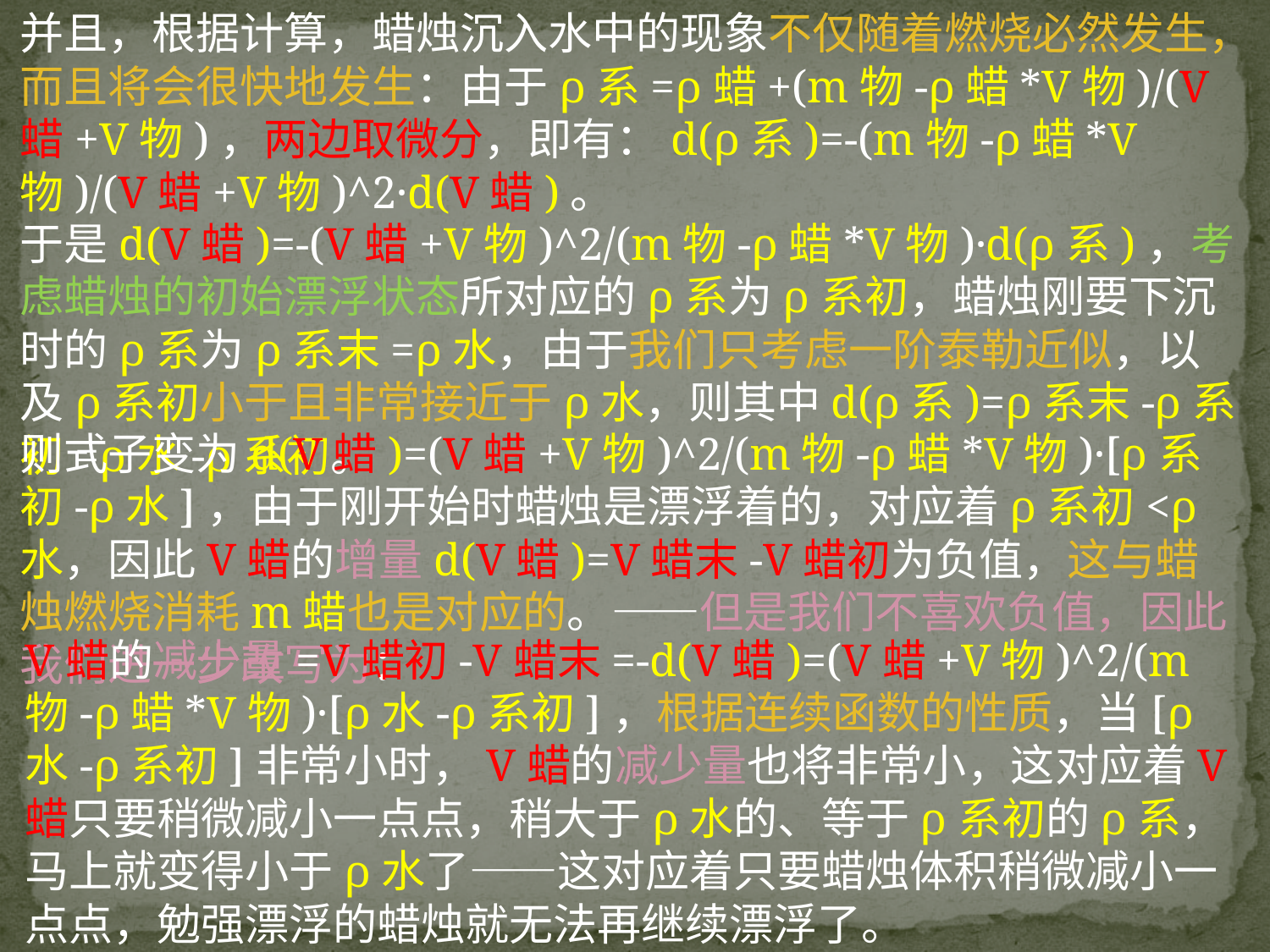

并且，根据计算，蜡烛沉入水中的现象不仅随着燃烧必然发生，而且将会很快地发生：由于ρ系=ρ蜡+(m物-ρ蜡*V物)/(V蜡+V物)，两边取微分，即有：d(ρ系)=-(m物-ρ蜡*V物)/(V蜡+V物)^2·d(V蜡)。
于是d(V蜡)=-(V蜡+V物)^2/(m物-ρ蜡*V物)·d(ρ系)，考虑蜡烛的初始漂浮状态所对应的ρ系为ρ系初，蜡烛刚要下沉时的ρ系为ρ系末=ρ水，由于我们只考虑一阶泰勒近似，以及ρ系初小于且非常接近于ρ水，则其中d(ρ系)=ρ系末-ρ系初=ρ水-ρ系初。
则式子变为d(V蜡)=(V蜡+V物)^2/(m物-ρ蜡*V物)·[ρ系初-ρ水]，由于刚开始时蜡烛是漂浮着的，对应着ρ系初<ρ水，因此V蜡的增量d(V蜡)=V蜡末-V蜡初为负值，这与蜡烛燃烧消耗m蜡也是对应的。——但是我们不喜欢负值，因此我们进一步改写为：
V蜡的减少量=V蜡初-V蜡末=-d(V蜡)=(V蜡+V物)^2/(m物-ρ蜡*V物)·[ρ水-ρ系初]，根据连续函数的性质，当[ρ水-ρ系初]非常小时，V蜡的减少量也将非常小，这对应着V蜡只要稍微减小一点点，稍大于ρ水的、等于ρ系初的ρ系，马上就变得小于ρ水了——这对应着只要蜡烛体积稍微减小一点点，勉强漂浮的蜡烛就无法再继续漂浮了。